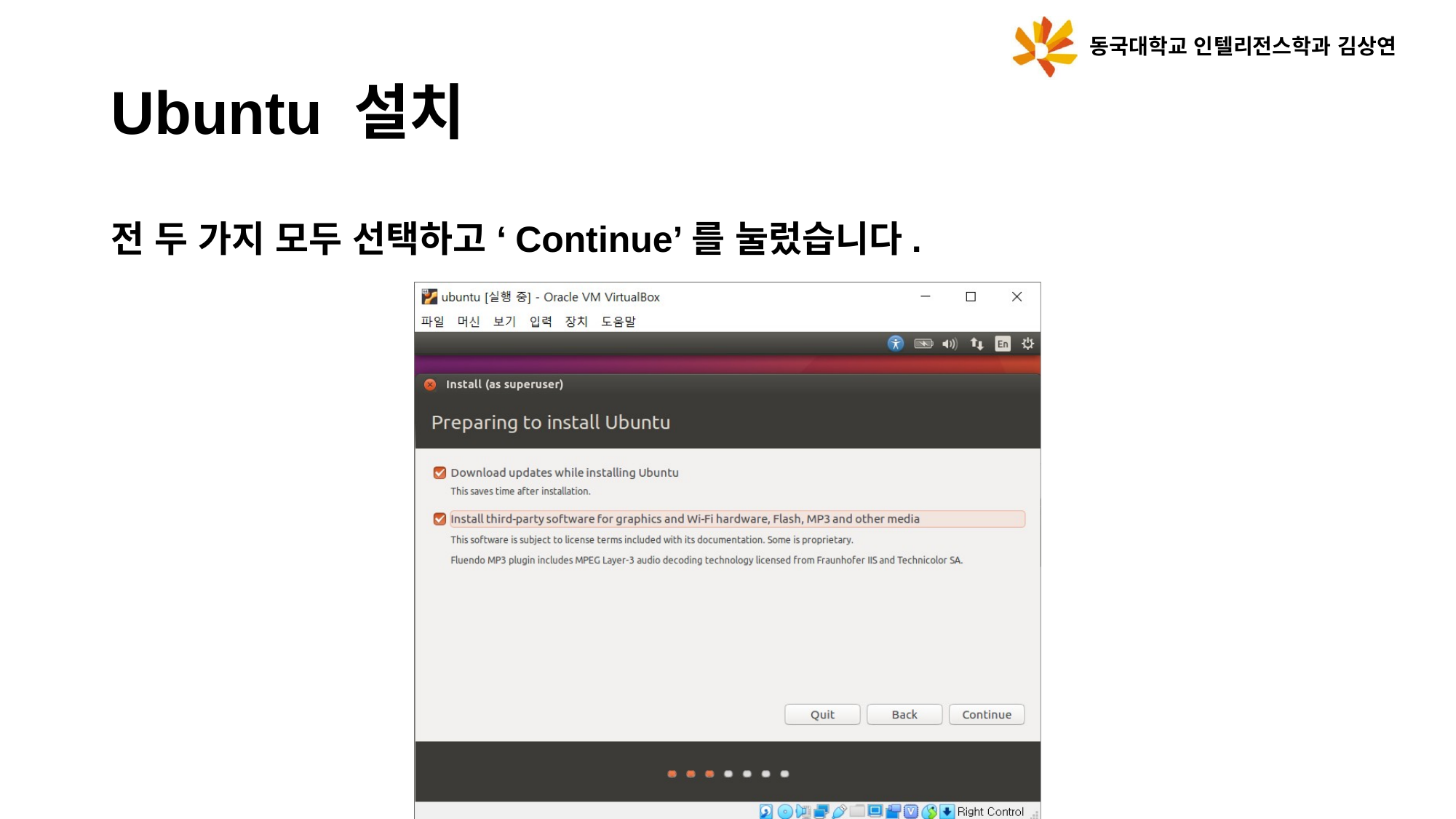

동국대학교 인텔리전스학과 김상연
Ubuntu 설치
전 두 가지 모두 선택하고 ‘Continue’를 눌렀습니다.